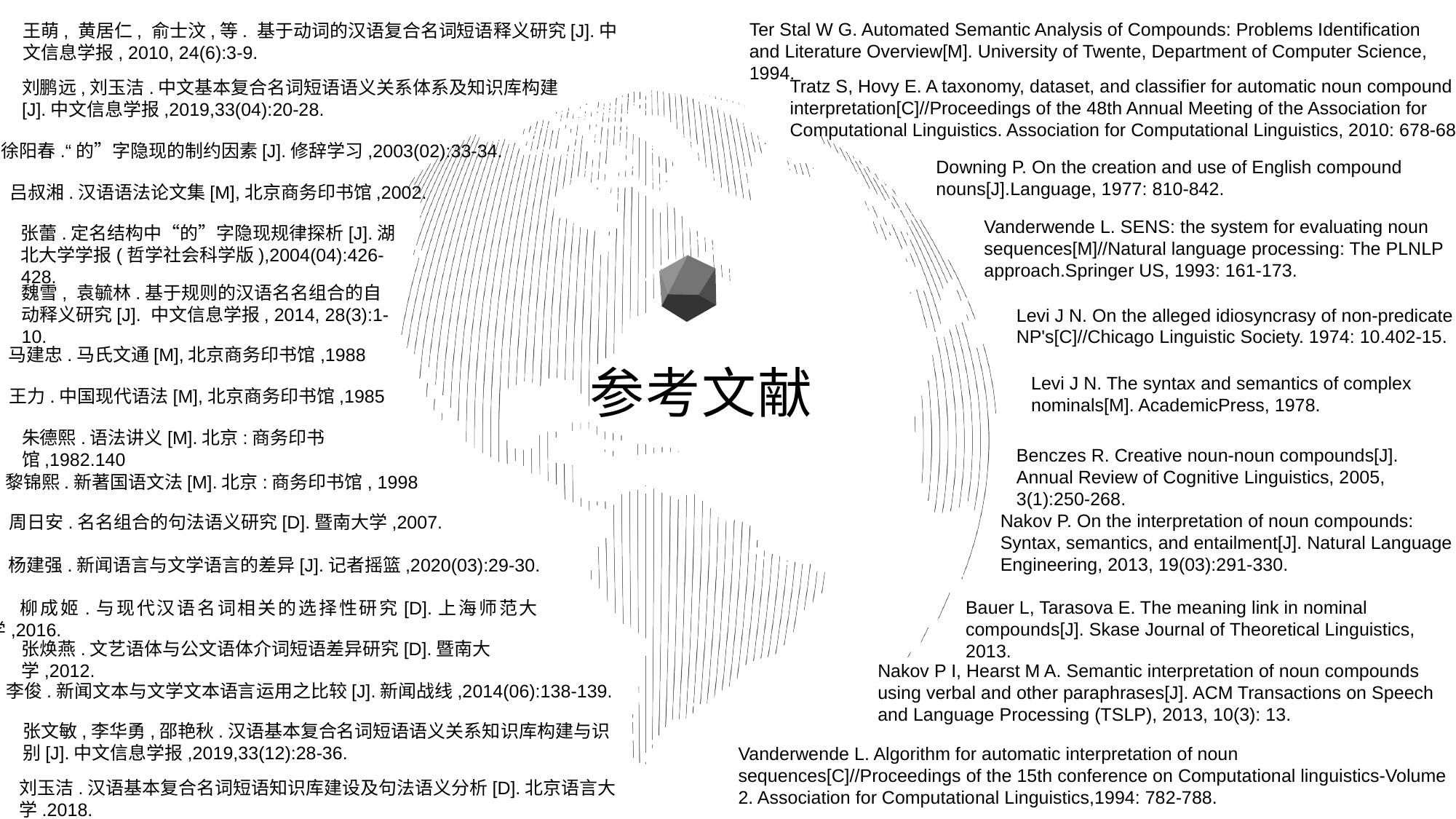

Ter Stal W G. Automated Semantic Analysis of Compounds: Problems Identification and Literature Overview[M]. University of Twente, Department of Computer Science, 1994.
Tratz S, Hovy E. A taxonomy, dataset, and classifier for automatic noun compound interpretation[C]//Proceedings of the 48th Annual Meeting of the Association for Computational Linguistics. Association for Computational Linguistics, 2010: 678-687.
Downing P. On the creation and use of English compound nouns[J].Language, 1977: 810-842.
Vanderwende L. SENS: the system for evaluating noun sequences[M]//Natural language processing: The PLNLP approach.Springer US, 1993: 161-173.
Levi J N. On the alleged idiosyncrasy of non-predicate NP's[C]//Chicago Linguistic Society. 1974: 10.402-15.
Levi J N. The syntax and semantics of complex nominals[M]. AcademicPress, 1978.
Benczes R. Creative noun-noun compounds[J]. Annual Review of Cognitive Linguistics, 2005, 3(1):250-268.
Nakov P. On the interpretation of noun compounds: Syntax, semantics, and entailment[J]. Natural Language Engineering, 2013, 19(03):291-330.
Bauer L, Tarasova E. The meaning link in nominal compounds[J]. Skase Journal of Theoretical Linguistics, 2013.
Nakov P I, Hearst M A. Semantic interpretation of noun compounds using verbal and other paraphrases[J]. ACM Transactions on Speech and Language Processing (TSLP), 2013, 10(3): 13.
Vanderwende L. Algorithm for automatic interpretation of noun sequences[C]//Proceedings of the 15th conference on Computational linguistics-Volume 2. Association for Computational Linguistics,1994: 782-788.
王萌, 黄居仁, 俞士汶,等. 基于动词的汉语复合名词短语释义研究[J].中文信息学报, 2010, 24(6):3-9.

徐阳春.“的”字隐现的制约因素[J].修辞学习,2003(02):33-34.
吕叔湘.汉语语法论文集[M],北京商务印书馆,2002.
张蕾.定名结构中“的”字隐现规律探析[J].湖北大学学报(哲学社会科学版),2004(04):426-428.
魏雪, 袁毓林.基于规则的汉语名名组合的自动释义研究[J]. 中文信息学报, 2014, 28(3):1-10.
马建忠.马氏文通[M],北京商务印书馆,1988
王力.中国现代语法[M],北京商务印书馆,1985
朱德熙.语法讲义[M].北京:商务印书馆,1982.140
黎锦熙.新著国语文法[M].北京:商务印书馆, 1998
周日安.名名组合的句法语义研究[D].暨南大学,2007.
杨建强.新闻语言与文学语言的差异[J].记者摇篮,2020(03):29-30.
柳成姬.与现代汉语名词相关的选择性研究[D].上海师范大学,2016.
张焕燕.文艺语体与公文语体介词短语差异研究[D].暨南大学,2012.
李俊.新闻文本与文学文本语言运用之比较[J].新闻战线,2014(06):138-139.
张文敏,李华勇,邵艳秋.汉语基本复合名词短语语义关系知识库构建与识别[J].中文信息学报,2019,33(12):28-36.
刘玉洁.汉语基本复合名词短语知识库建设及句法语义分析[D].北京语言大学.2018.
刘鹏远,刘玉洁.中文基本复合名词短语语义关系体系及知识库构建[J].中文信息学报,2019,33(04):20-28.

参考文献